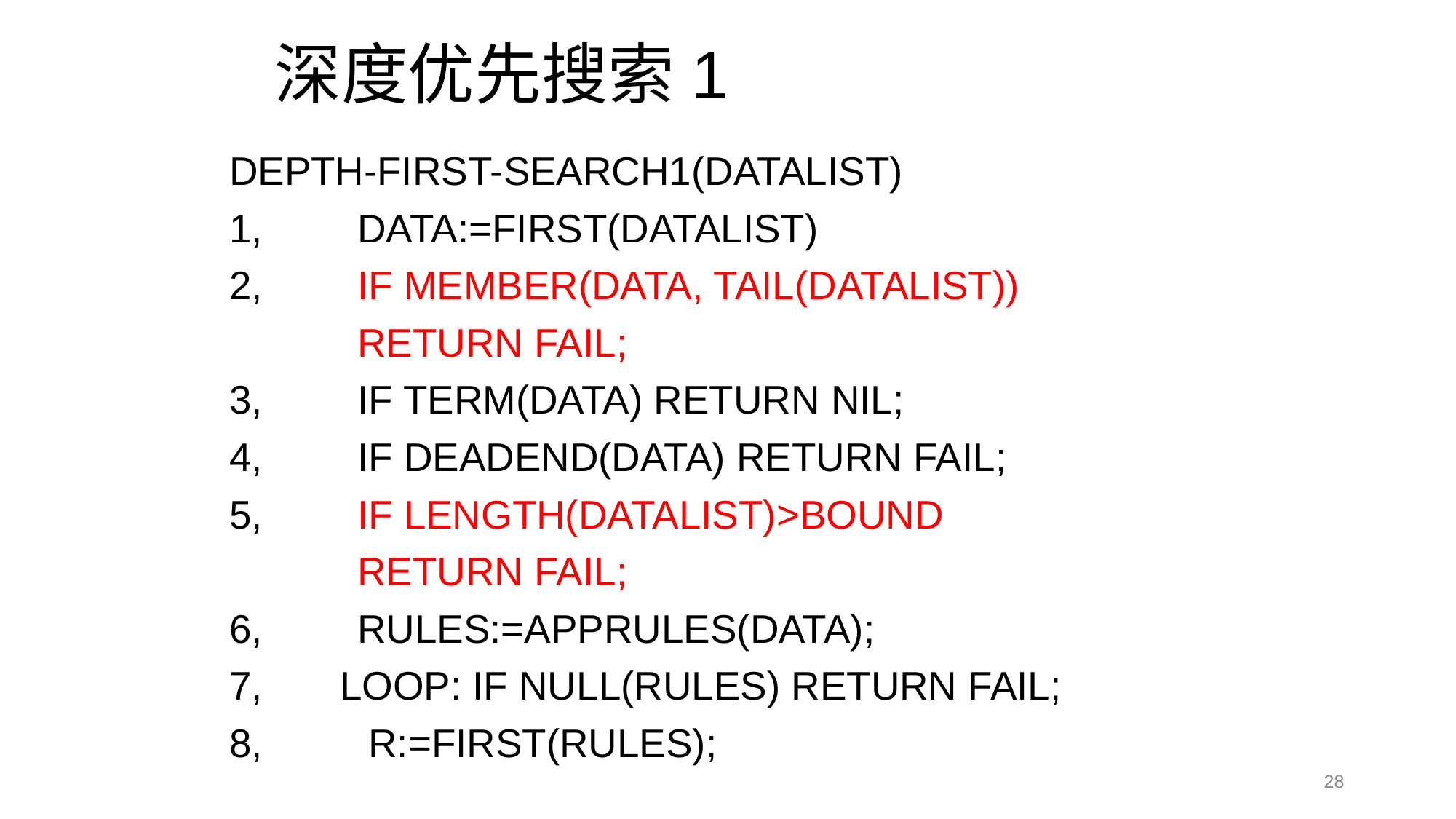

# 深度优先搜索1
Depth-First-Search1(DATALIST)
1, 	DATA:=FIRST(DATALIST)
2, 	IF MEMBER(DATA, TAIL(DATALIST))
	 	RETURN FAIL;
3, 	IF TERM(DATA) RETURN NIL;
4, 	IF DEADEND(DATA) RETURN FAIL;
5, 	IF LENGTH(DATALIST)>BOUND
	 	RETURN FAIL;
6, 	RULES:=APPRULES(DATA);
7,       LOOP: IF NULL(RULES) RETURN FAIL;
8, 	 R:=FIRST(RULES);

28